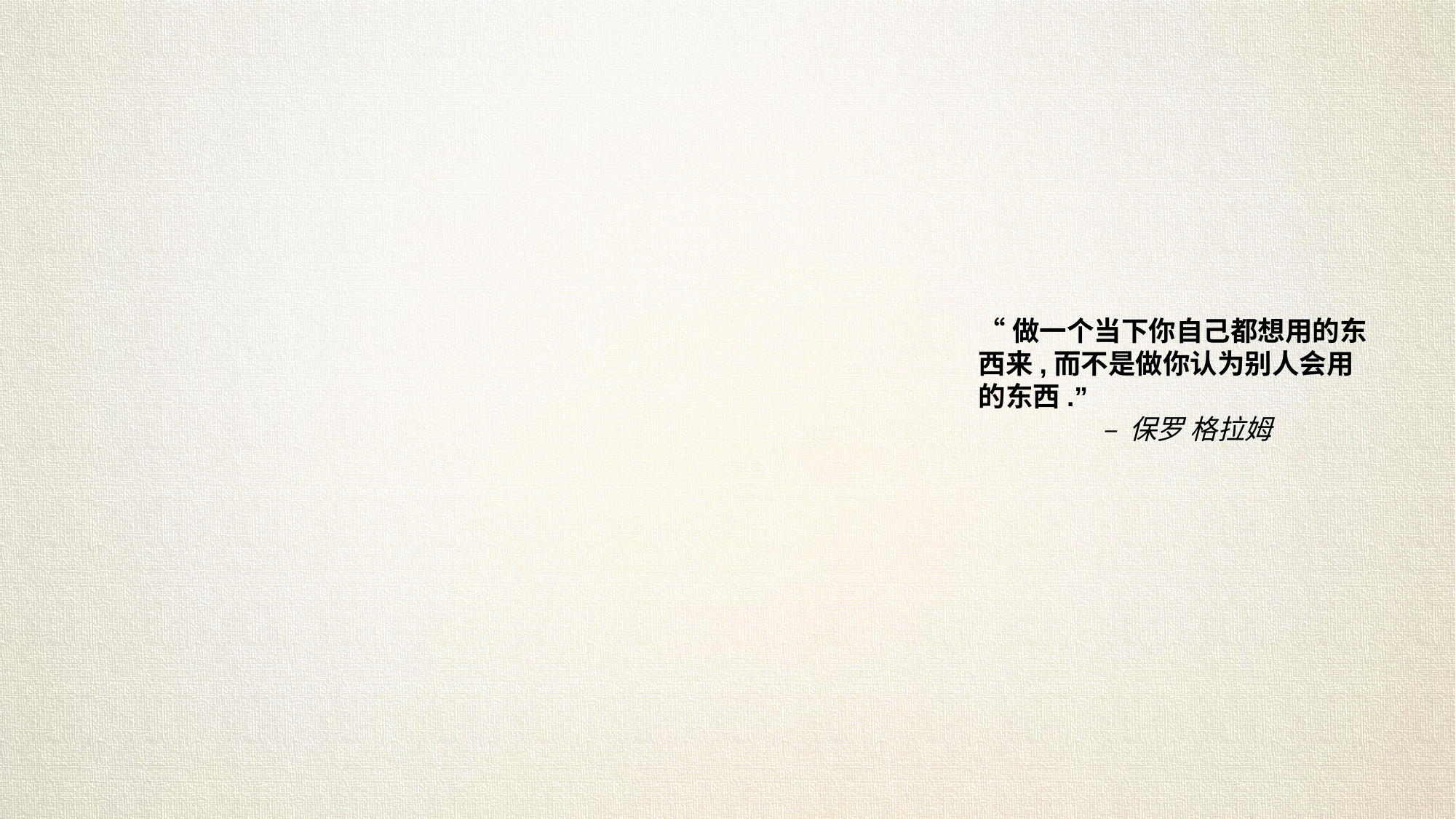

“做一个当下你自己都想用的东西来,而不是做你认为别人会用的东西.”
                    – 保罗 格拉姆